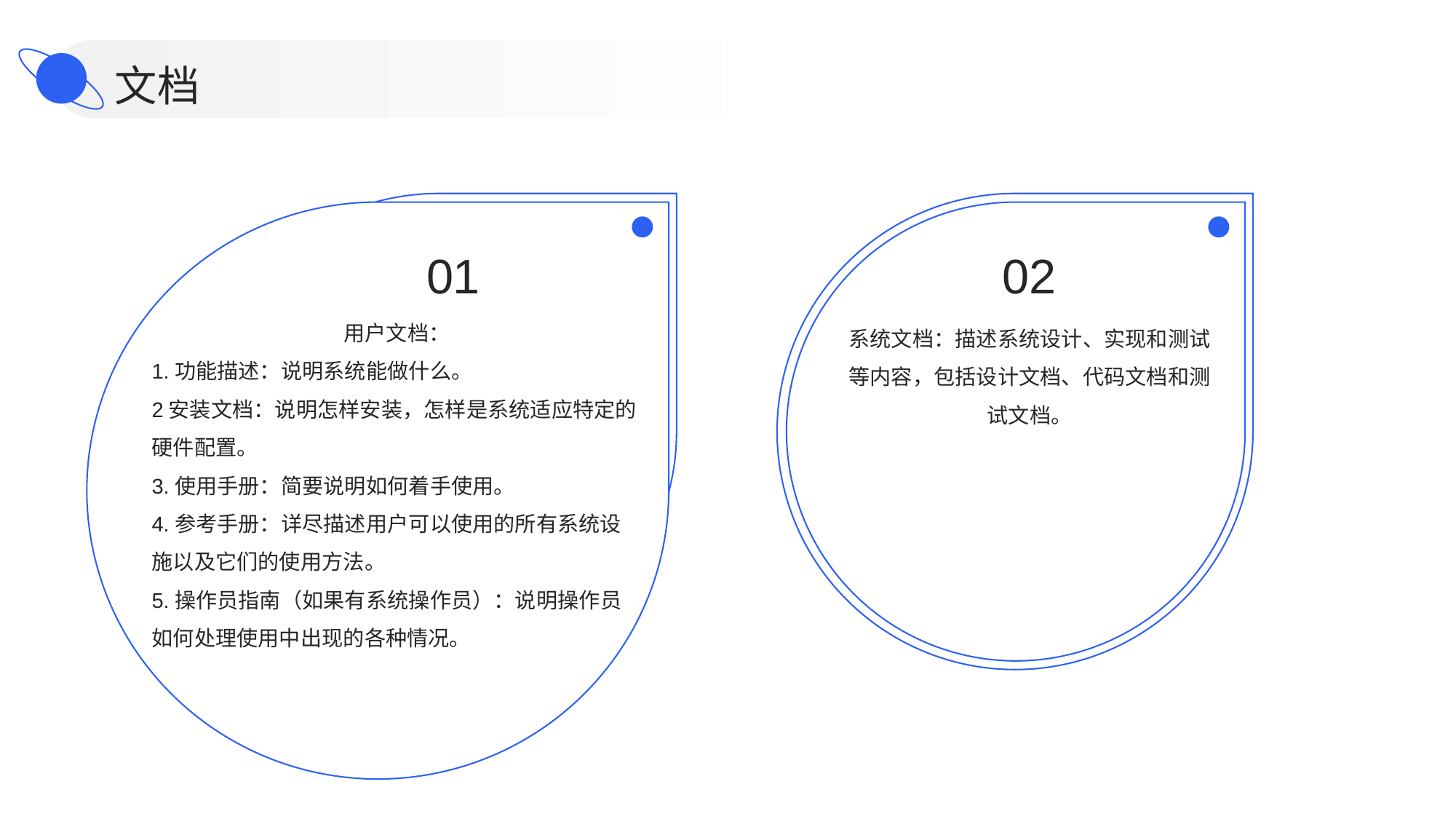

文档

01
02
用户文档：
1.功能描述：说明系统能做什么。
2安装文档：说明怎样安装，怎样是系统适应特定的硬件配置。
3.使用手册：简要说明如何着手使用。
4.参考手册：详尽描述用户可以使用的所有系统设施以及它们的使用方法。
5.操作员指南（如果有系统操作员）：说明操作员如何处理使用中出现的各种情况。
系统文档：描述系统设计、实现和测试等内容，包括设计文档、代码文档和测试文档。